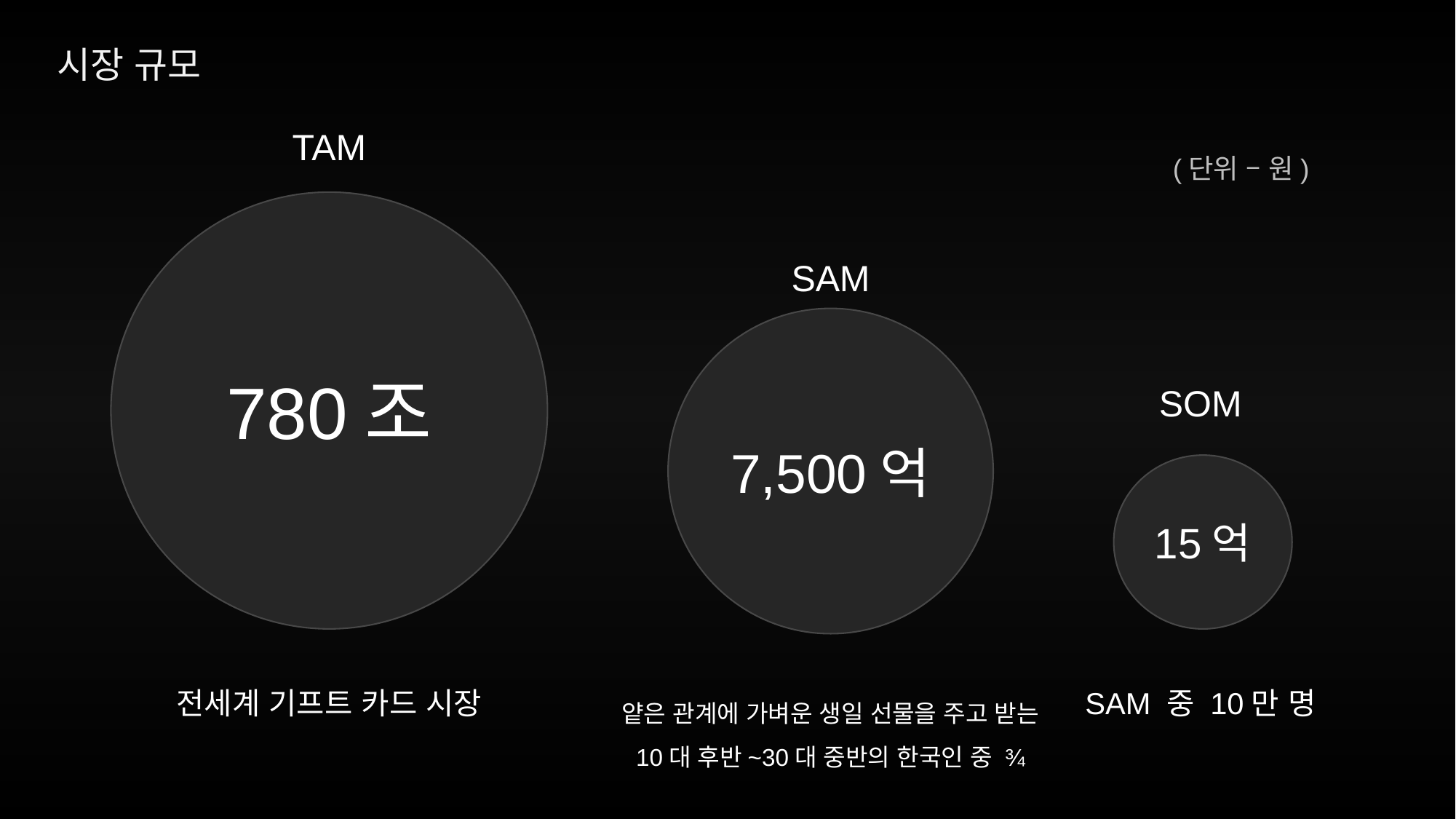

시장 규모
TAM
(단위 – 원)
780조
SAM
7,500억
SOM
15억
전세계 기프트 카드 시장
얕은 관계에 가벼운 생일 선물을 주고 받는
10대 후반~30대 중반의 한국인 중 ¾
SAM 중 10만 명